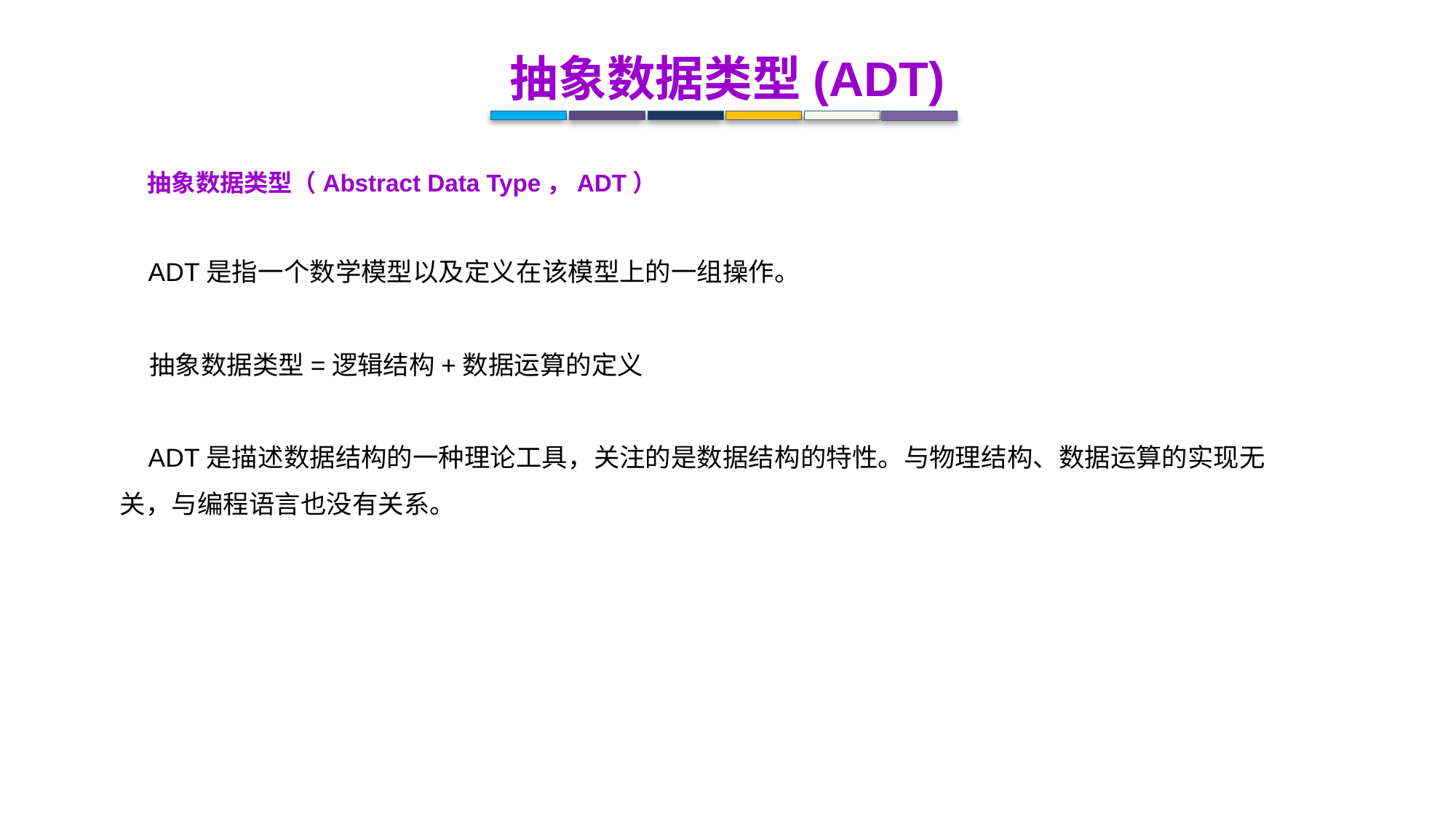

抽象数据类型(ADT)

    抽象数据类型（Abstract Data Type，ADT）

    ADT是指一个数学模型以及定义在该模型上的一组操作。

    抽象数据类型=逻辑结构+数据运算的定义

    ADT是描述数据结构的一种理论工具，关注的是数据结构的特性。与物理结构、数据运算的实现无关，与编程语言也没有关系。